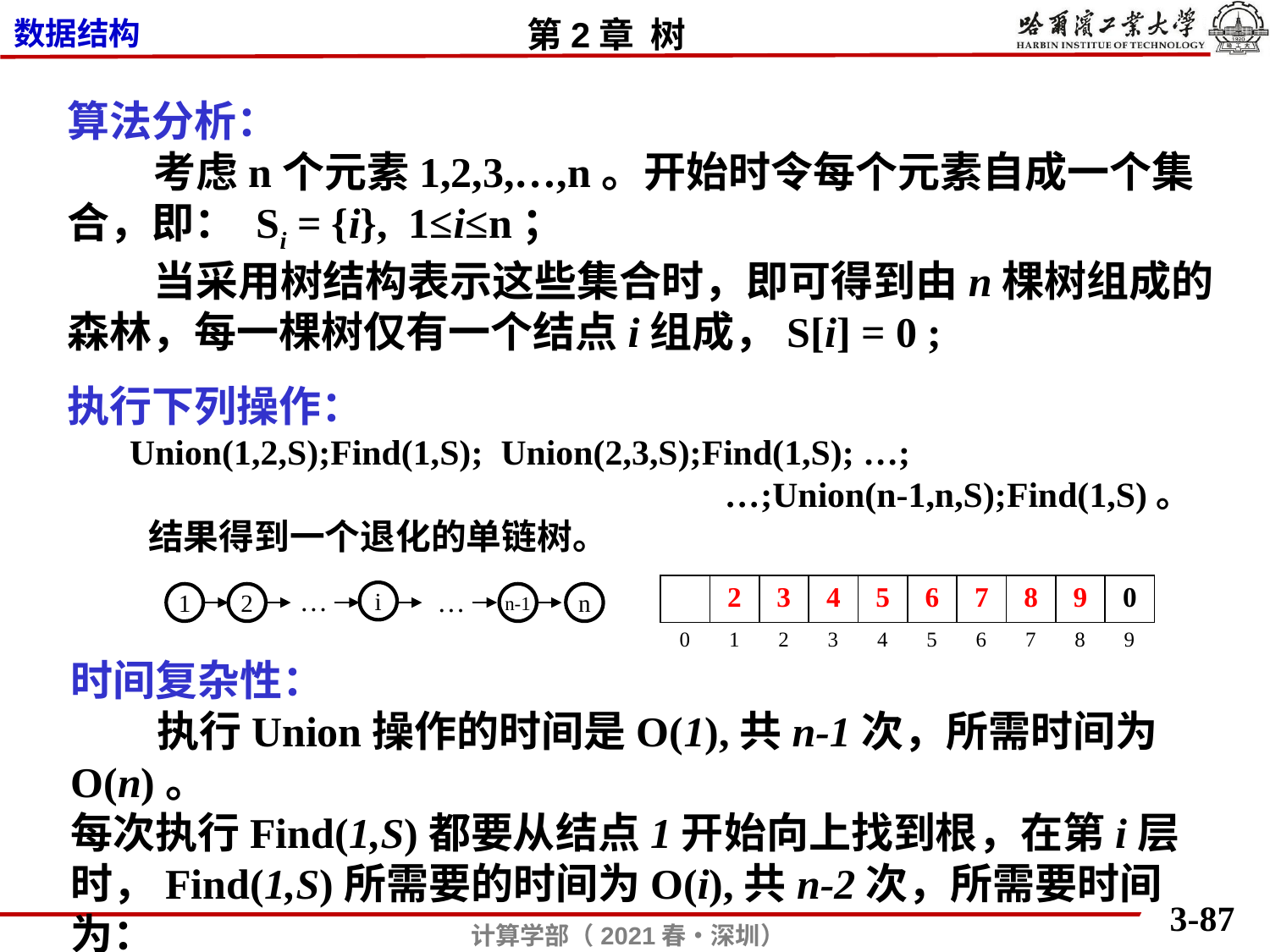

算法分析：
        考虑n个元素1,2,3,…,n。开始时令每个元素自成一个集合，即： Si = {i},  1≤i≤n；
        当采用树结构表示这些集合时，即可得到由n棵树组成的森林，每一棵树仅有一个结点i组成，S[i] = 0 ;
执行下列操作：
       Union(1,2,S);Find(1,S);  Union(2,3,S);Find(1,S); …;
                                                                          …;Union(n-1,n,S);Find(1,S)。
         结果得到一个退化的单链树。
|  | 0 | 0 | 0 | 0 | 0 | 0 | 0 | 0 | 0 |
| --- | --- | --- | --- | --- | --- | --- | --- | --- | --- |
| 0 | 1 | 2 | 3 | 4 | 5 | 6 | 7 | 8 | 9 |
|  | 2 | 3 | 4 | 5 | 6 | 7 | 8 | 9 | 0 |
| --- | --- | --- | --- | --- | --- | --- | --- | --- | --- |
…
…
i
1
2
n-1
n
时间复杂性：
        执行Union操作的时间是O(1),共n-1次，所需时间为O(n)。
每次执行Find(1,S)都要从结点1开始向上找到根，在第i层时，Find(1,S)所需要的时间为O(i),共n-2次，所需要时间为：
      O(Σi) = O(n2), i=1,2,3,……n-2。